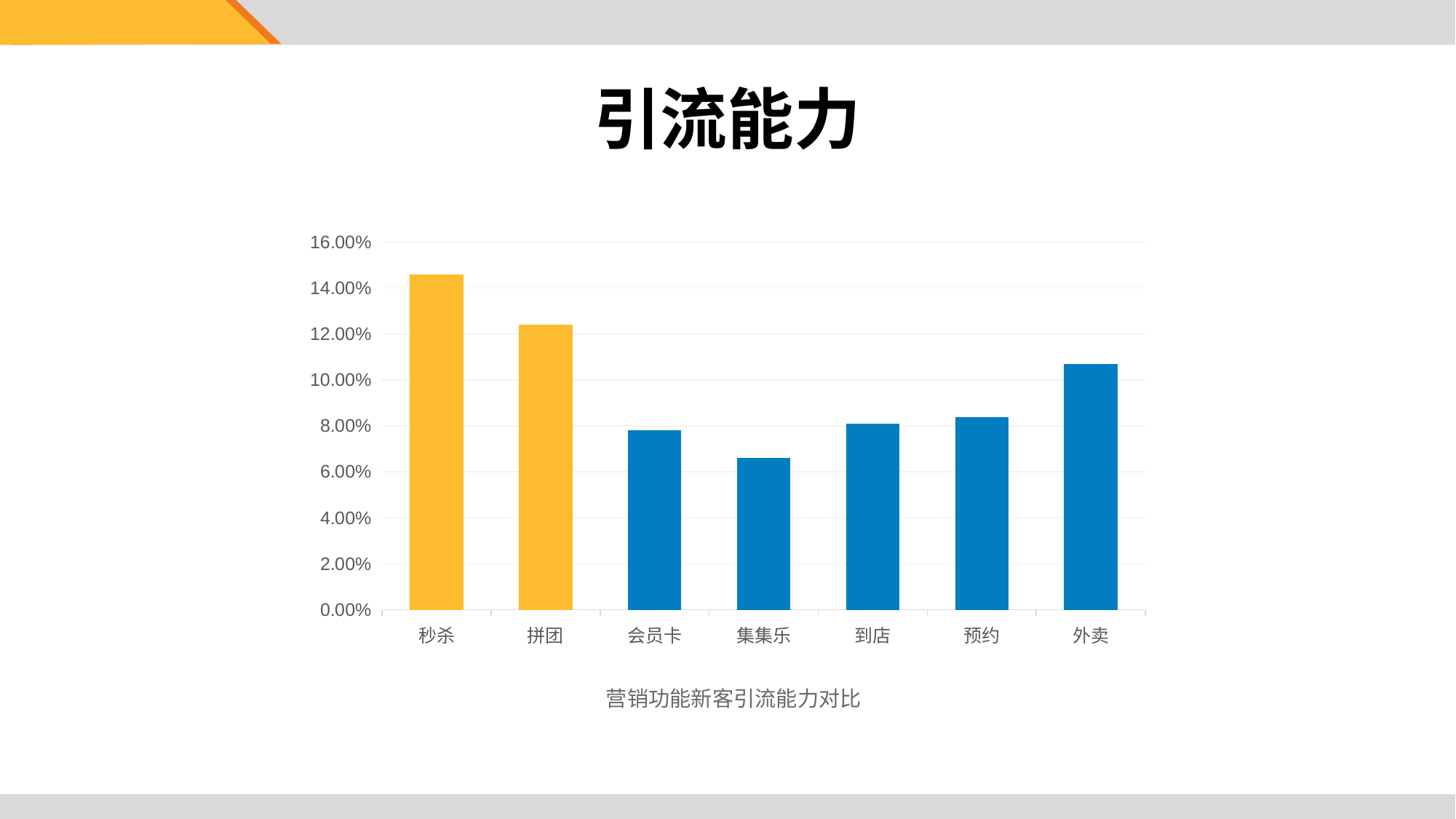

引流能力

### Chart

| Category |  |
|---|---|
| 秒杀 | 0.146 |
| 拼团 | 0.124 |
| 会员卡 | 0.078 |
| 集集乐 | 0.066 |
| 到店 | 0.081 |
| 预约 | 0.084 |
| 外卖 | 0.107 |
营销功能新客引流能力对比